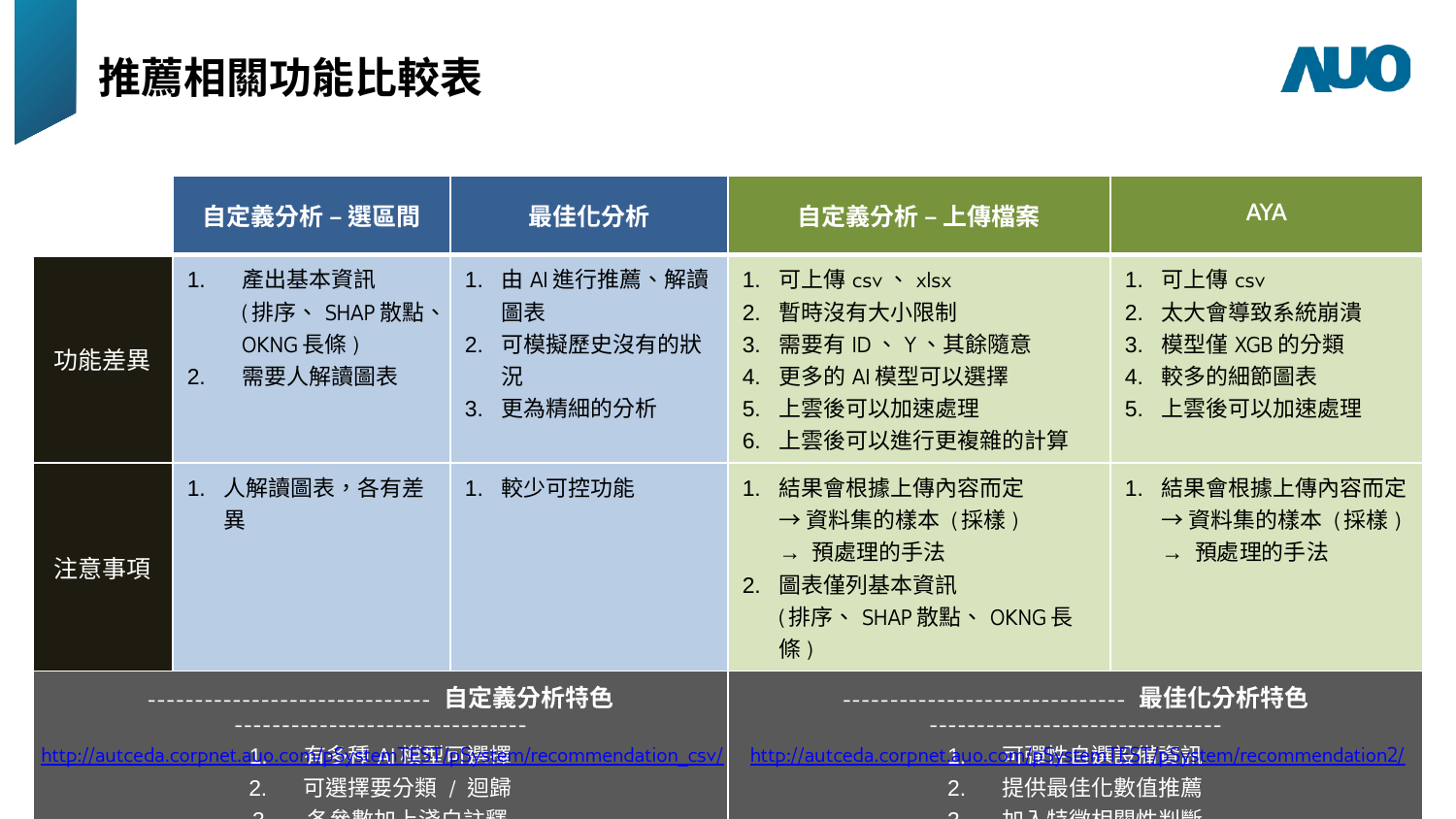

推薦相關功能比較表
|  | 自定義分析 – 選區間 | 最佳化分析 | 自定義分析 – 上傳檔案 | AYA |
| --- | --- | --- | --- | --- |
| 功能差異 | 產出基本資訊 (排序、SHAP散點、OKNG長條) 需要人解讀圖表 | 由AI進行推薦、解讀圖表 可模擬歷史沒有的狀況 更為精細的分析 | 可上傳csv、xlsx 暫時沒有大小限制 需要有ID、Y、其餘隨意 更多的AI模型可以選擇 上雲後可以加速處理 上雲後可以進行更複雜的計算 | 可上傳csv 太大會導致系統崩潰 模型僅XGB的分類 較多的細節圖表 上雲後可以加速處理 |
| 注意事項 | 人解讀圖表，各有差異 | 較少可控功能 | 結果會根據上傳內容而定 → 資料集的樣本 (採樣) → 預處理的手法 圖表僅列基本資訊 (排序、SHAP散點、OKNG長條) | 結果會根據上傳內容而定 → 資料集的樣本 (採樣) → 預處理的手法 |
| ------------------------------ 自定義分析特色 ------------------------------- 有多種AI模型可選擇 可選擇要分類 / 迴歸 各參數加上淺白註釋 所有選項都有AUTO |  |  | ------------------------------ 最佳化分析特色 ------------------------------- 可彈性自選設備資訊 提供最佳化數值推薦 加入特徵相關性判斷 異常區間的特徵分析 |  |
http://autceda.corpnet.auo.com/pSystemTEST/pSystem/recommendation_csv/
http://autceda.corpnet.auo.com/pSystemTEST/pSystem/recommendation2/